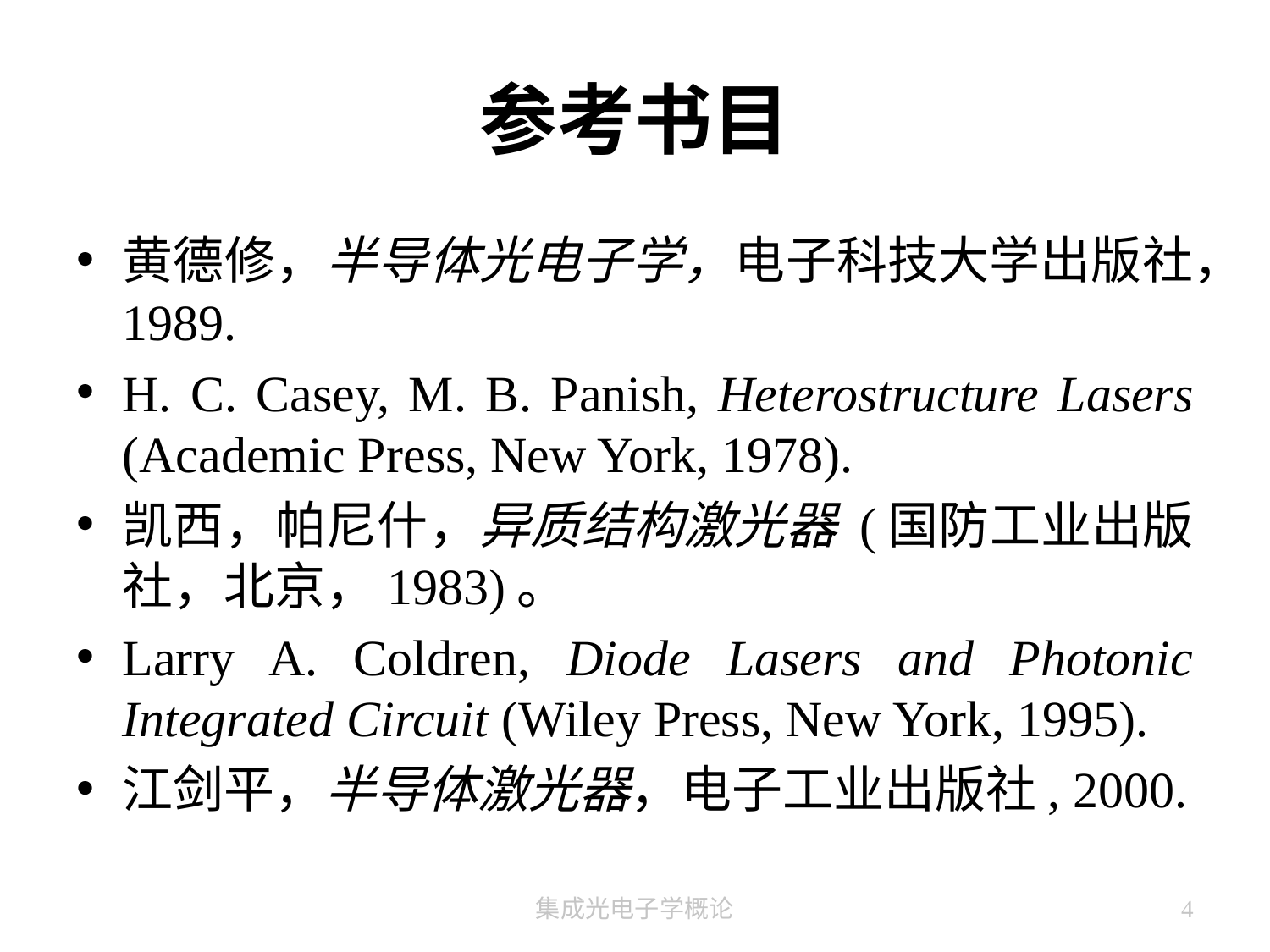

# 参考书目
黄德修，半导体光电子学，电子科技大学出版社，1989.
H. C. Casey, M. B. Panish, Heterostructure Lasers (Academic Press, New York, 1978).
凯西，帕尼什，异质结构激光器 (国防工业出版社，北京，1983)。
Larry A. Coldren, Diode Lasers and Photonic Integrated Circuit (Wiley Press, New York, 1995).
江剑平，半导体激光器，电子工业出版社, 2000.

集成光电子学概论
4